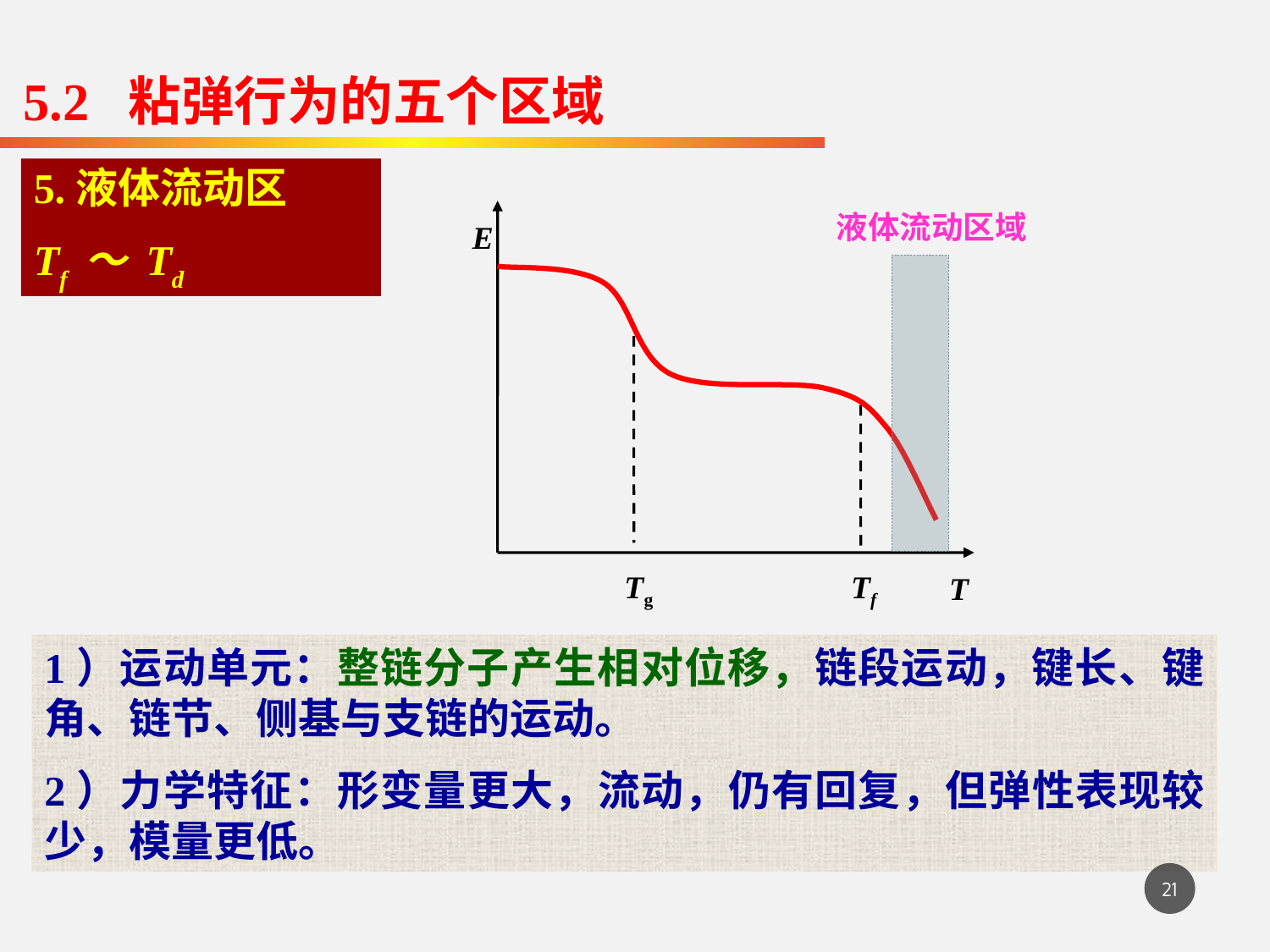

5.2  粘弹行为的五个区域
5.液体流动区
Tf ～ Td

E
T
液体流动区域

Tg
Tf
1）运动单元：整链分子产生相对位移，链段运动，键长、键角、链节、侧基与支链的运动。
2）力学特征：形变量更大，流动，仍有回复，但弹性表现较少，模量更低。
21